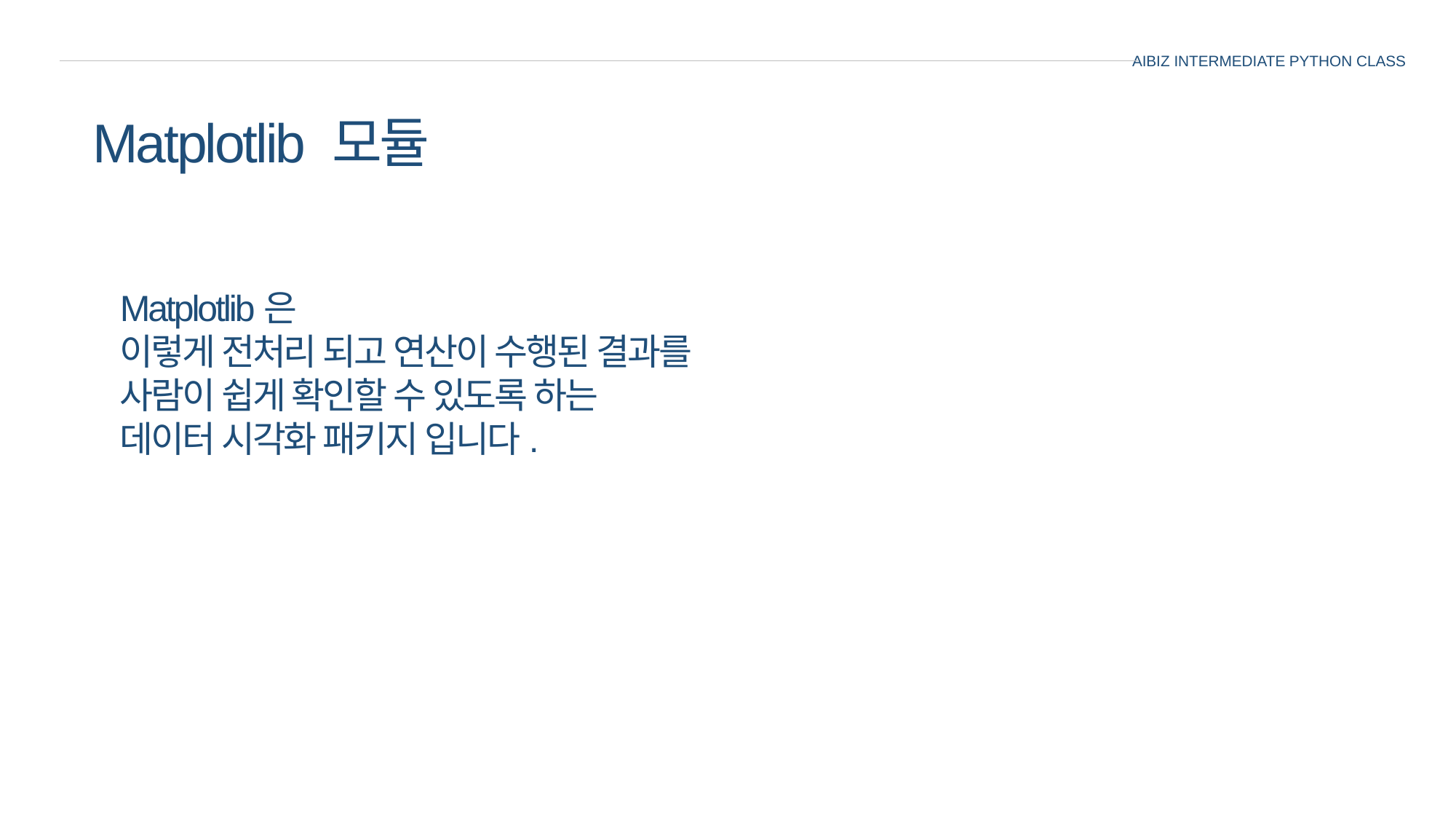

AIBIZ INTERMEDIATE PYTHON CLASS
Matplotlib 모듈
Matplotlib은
이렇게 전처리 되고 연산이 수행된 결과를
사람이 쉽게 확인할 수 있도록 하는
데이터 시각화 패키지 입니다.